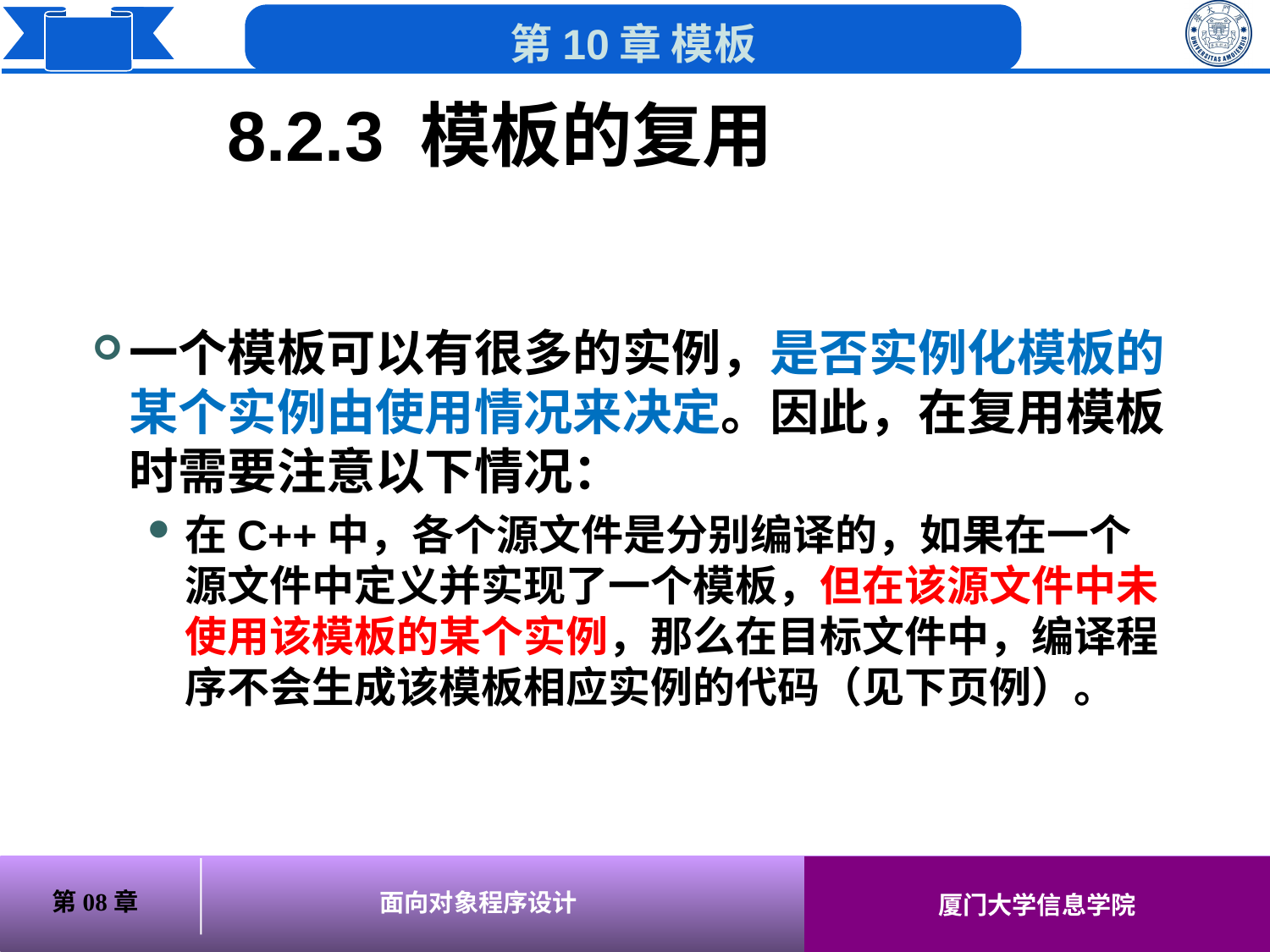

8.2.3 模板的复用
# 一个模板可以有很多的实例，是否实例化模板的某个实例由使用情况来决定。因此，在复用模板时需要注意以下情况：
在C++中，各个源文件是分别编译的，如果在一个源文件中定义并实现了一个模板，但在该源文件中未使用该模板的某个实例，那么在目标文件中，编译程序不会生成该模板相应实例的代码（见下页例）。
25